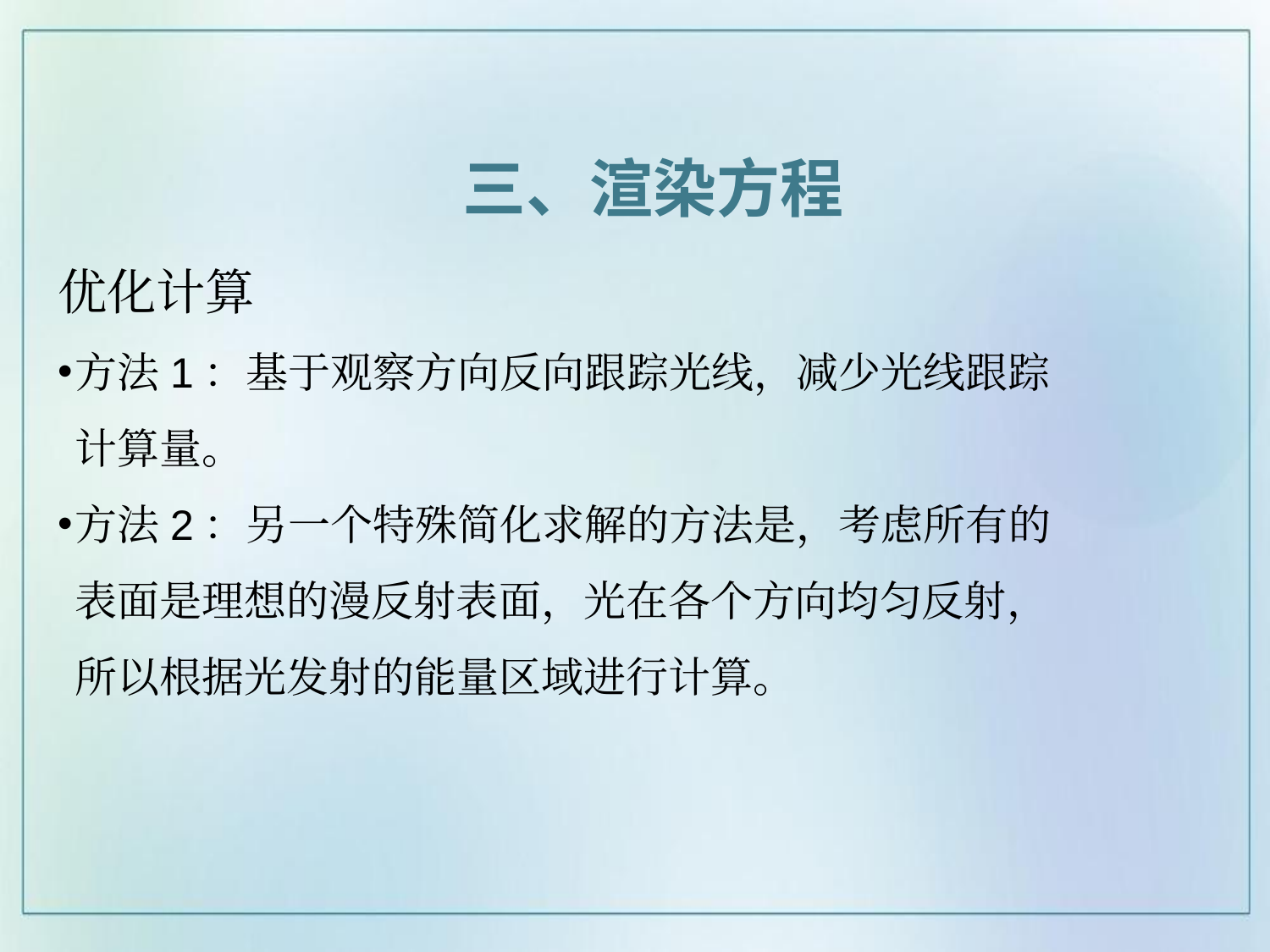

三、渲染方程
优化计算
方法1：基于观察方向反向跟踪光线，减少光线跟踪计算量。
方法2：另一个特殊简化求解的方法是，考虑所有的表面是理想的漫反射表面，光在各个方向均匀反射，所以根据光发射的能量区域进行计算。